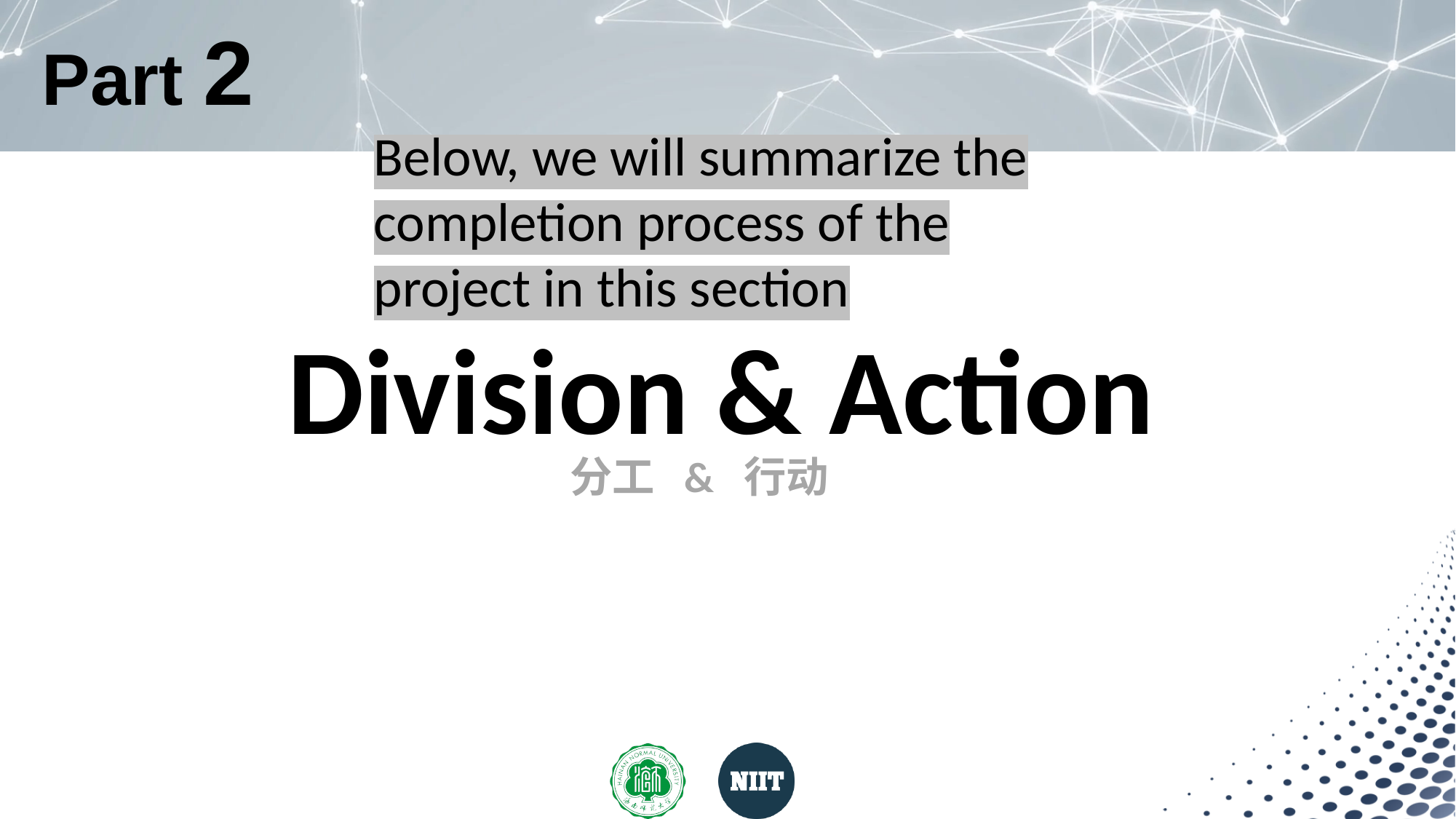

# Part 2
Below, we will summarize the completion process of the project in this section
Division & Action
分工  &  行动